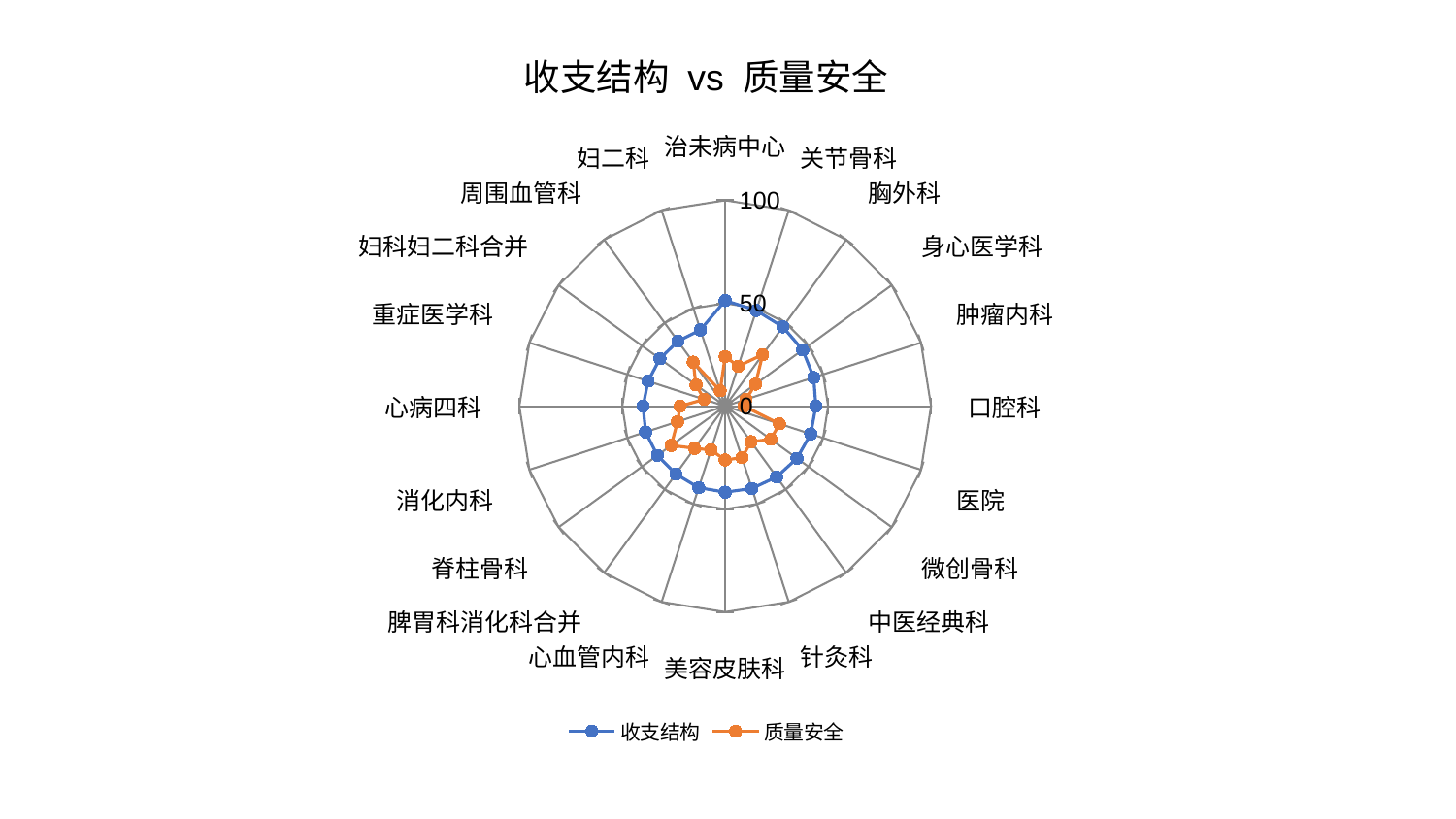

### Chart: 收支结构 vs 质量安全

| Category | 收支结构 | 质量安全 |
|---|---|---|
| 治未病中心 | 51.311366762523974 | 24.139817974290377 |
| 关节骨科 | 48.906790263278374 | 20.445646689211127 |
| 胸外科 | 47.63371159939549 | 30.94091411020525 |
| 身心医学科 | 46.52034463782929 | 18.213624305861707 |
| 肿瘤内科 | 45.200923717354605 | 10.664392497084526 |
| 口腔科 | 44.052628536907676 | 9.20024576410687 |
| 医院 | 43.68762524188362 | 27.674609891489673 |
| 微创骨科 | 43.11265094098896 | 27.395716639050203 |
| 中医经典科 | 42.52236389024496 | 21.37184165543753 |
| 针灸科 | 42.03839989803016 | 26.30852844703669 |
| 美容皮肤科 | 41.77834987272324 | 26.157908544554466 |
| 心血管内科 | 41.63336353612852 | 22.355800952866566 |
| 脾胃科消化科合并 | 40.77159323755222 | 25.33717424964531 |
| 脊柱骨科 | 40.70756443753786 | 32.3836564768763 |
| 消化内科 | 40.65274471184217 | 24.371889812578576 |
| 心病四科 | 39.89864131983746 | 21.877212970282454 |
| 重症医学科 | 39.378311785400065 | 10.69255507130833 |
| 妇科妇二科合并 | 39.222311797048775 | 17.52311763695419 |
| 周围血管科 | 39.06039160320163 | 26.475806502247956 |
| 妇二科 | 38.98765992384107 | 7.886515406833908 |
24